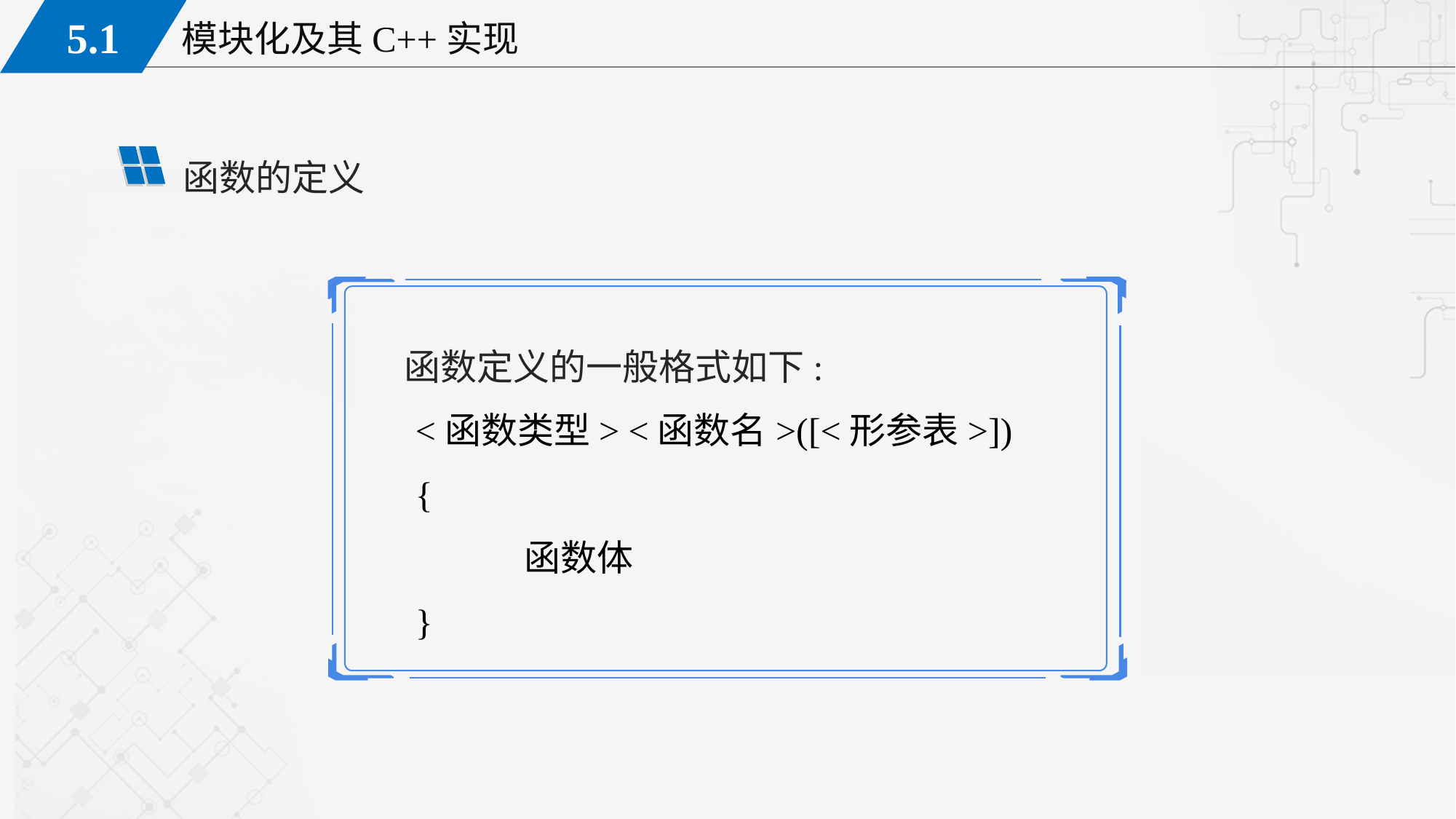

函数的定义

函数定义的一般格式如下:
	<函数类型> <函数名>([<形参表>])
	{
		函数体
	}